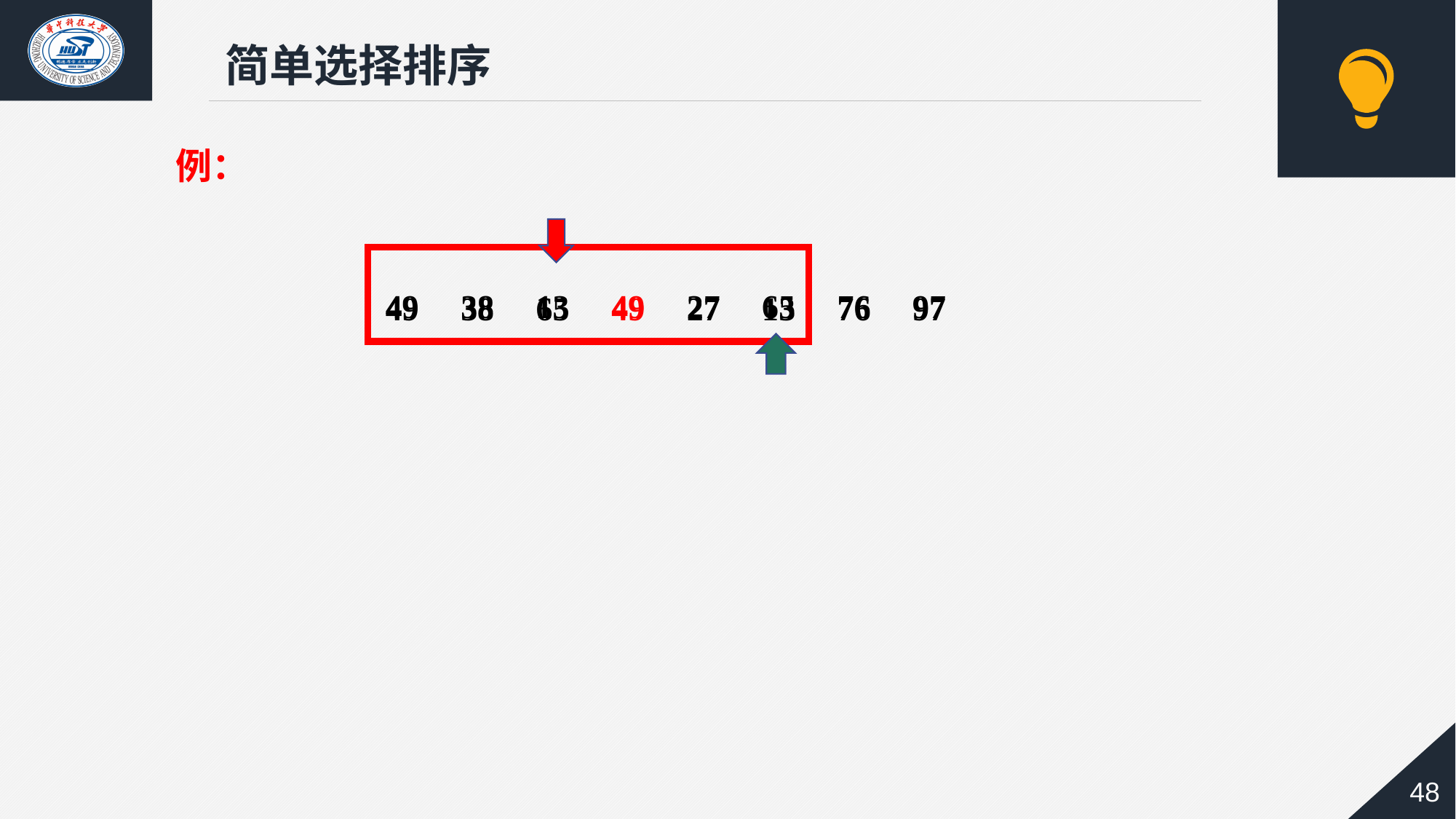

简单选择排序

例：

49     38     13     49     27     65     76     97
49     38     65     49     27     13     76     97